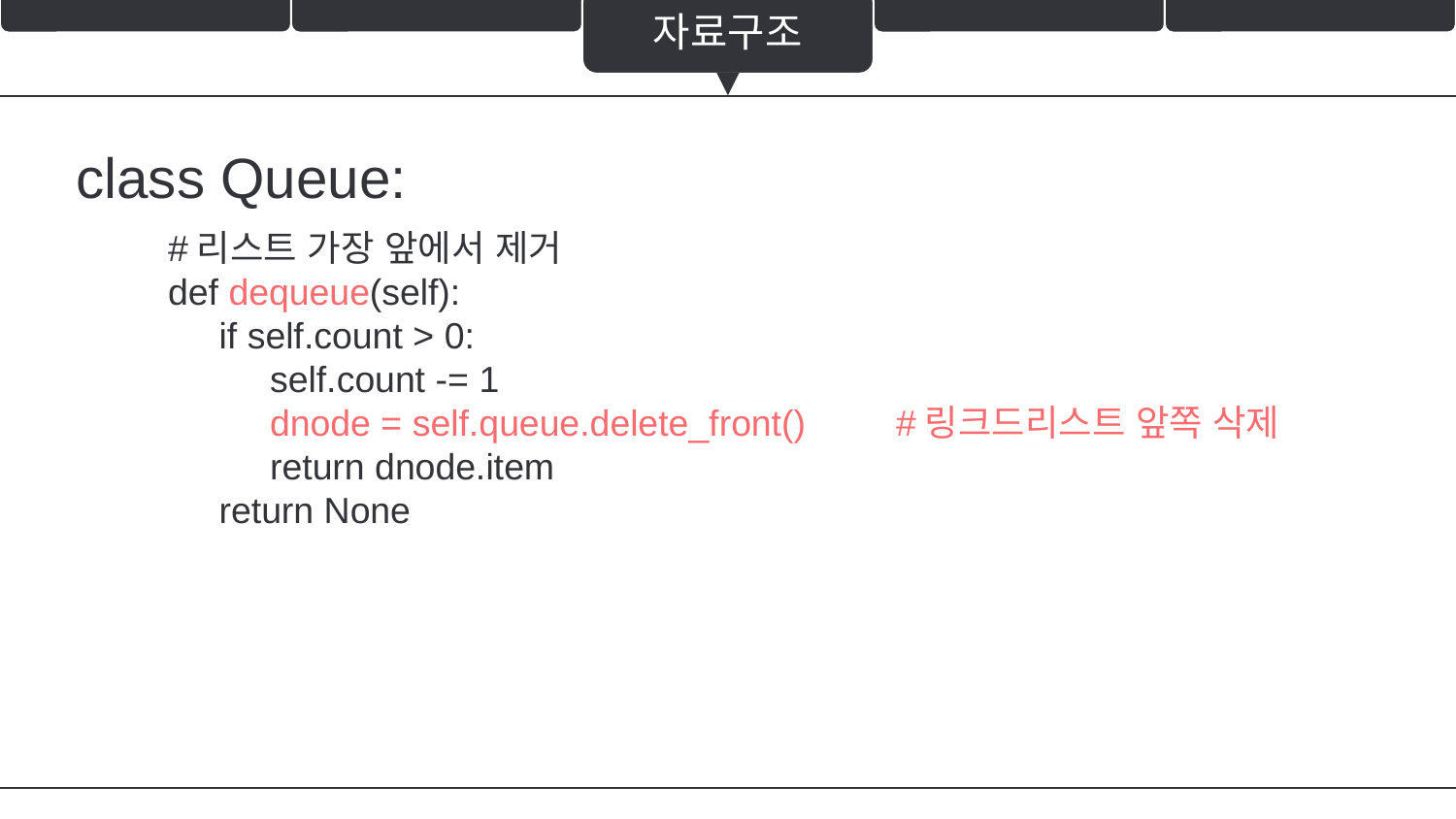

자료구조
class Queue:
#리스트 가장 앞에서 제거
def dequeue(self):
     if self.count > 0:
          self.count -= 1
          dnode = self.queue.delete_front() 	#링크드리스트 앞쪽 삭제
          return dnode.item
     return None